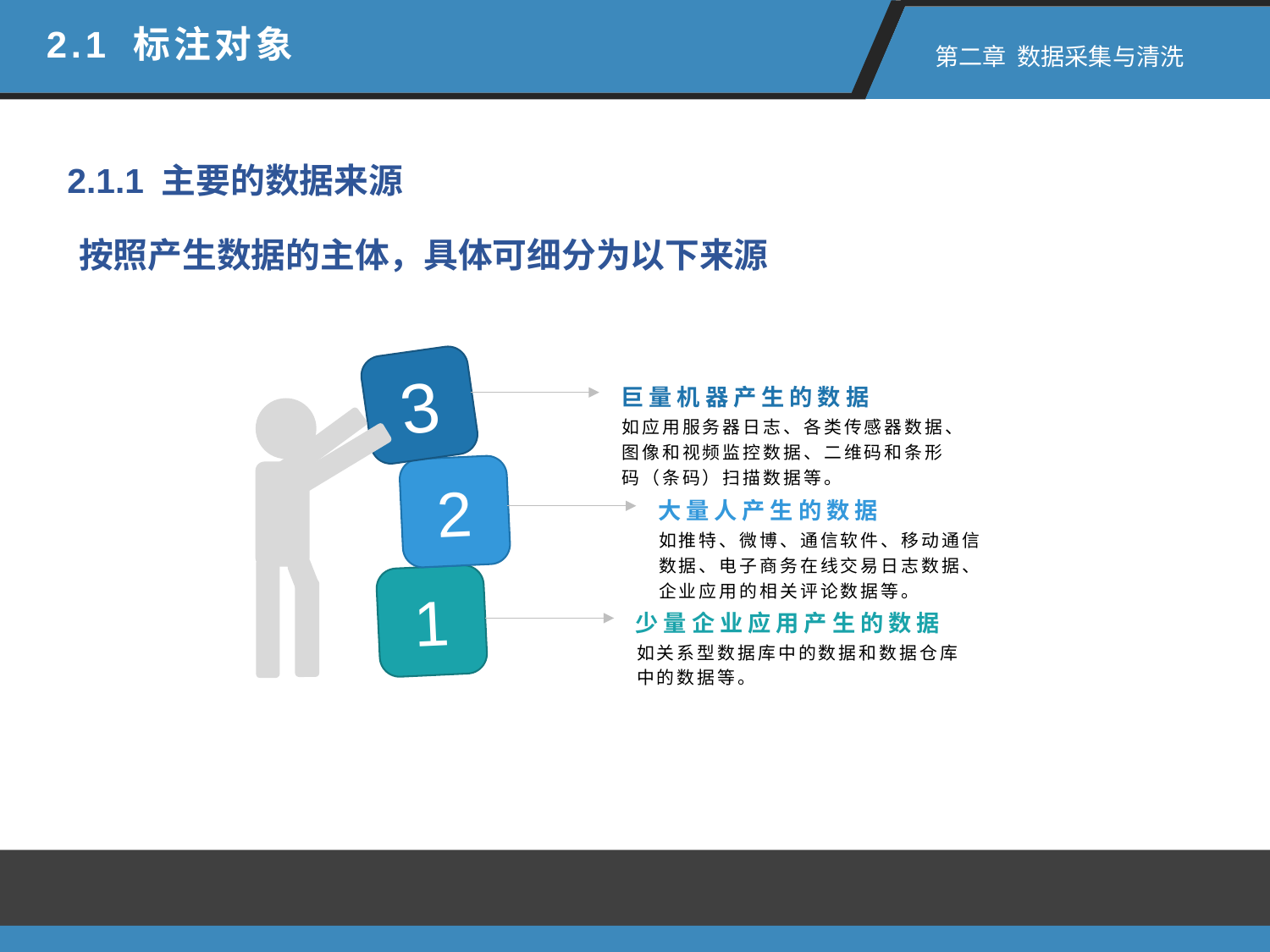

2.1 标注对象
  第二章  数据采集与清洗

2.1.1 主要的数据来源
按照产生数据的主体，具体可细分为以下来源
3
巨量机器产生的数据

如应用服务器日志、各类传感器数据、图像和视频监控数据、二维码和条形码（条码）扫描数据等。
2

大量人产生的数据
如推特、微博、通信软件、移动通信数据、电子商务在线交易日志数据、企业应用的相关评论数据等。

1

少量企业应用产生的数据
如关系型数据库中的数据和数据仓库中的数据等。